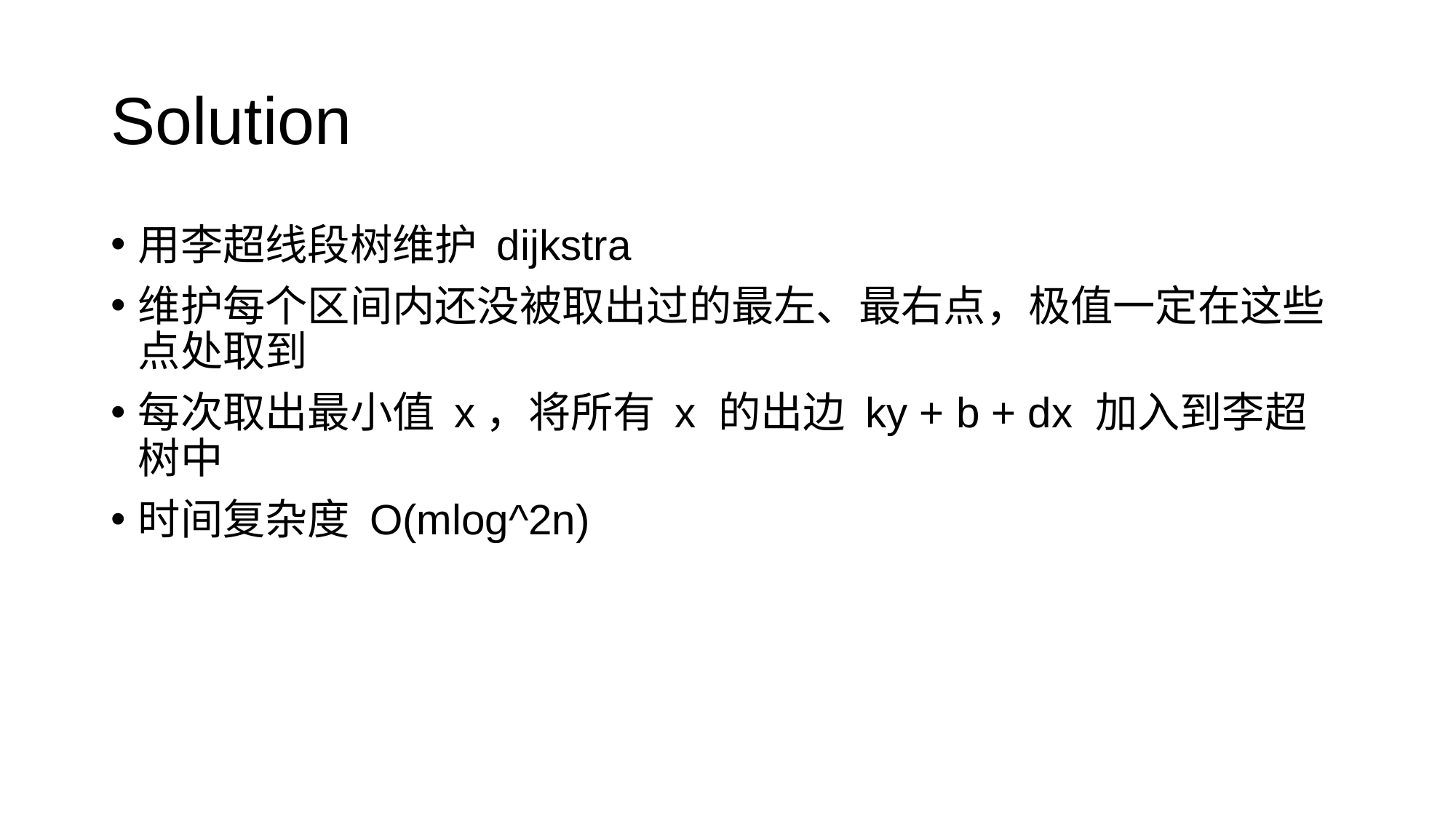

# Solution
用李超线段树维护 dijkstra
维护每个区间内还没被取出过的最左、最右点，极值一定在这些点处取到
每次取出最小值 x，将所有 x 的出边 ky + b + dx 加入到李超树中
时间复杂度 O(mlog^2n)